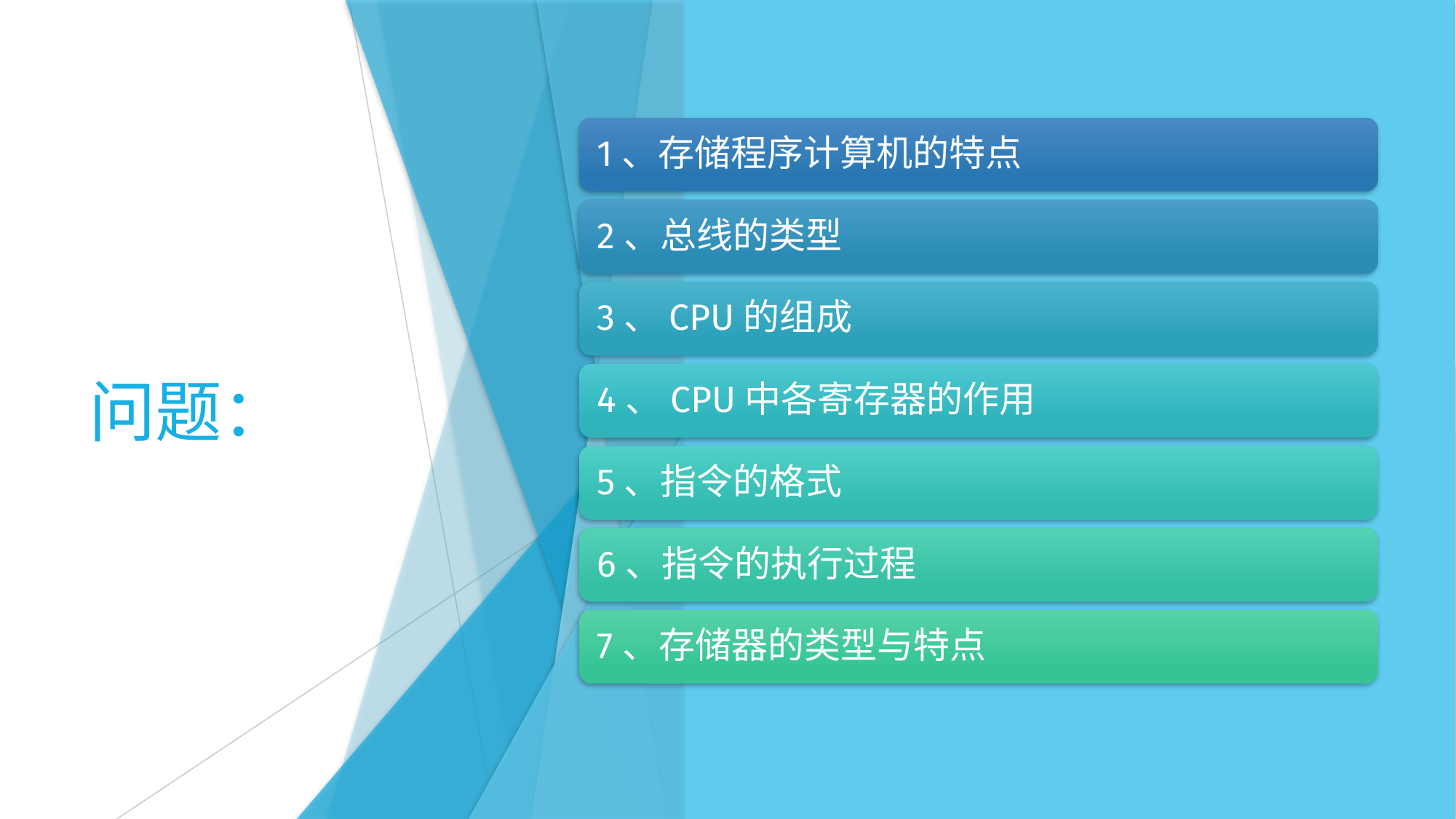

1、存储程序计算机的特点
2、总线的类型
3、CPU的组成
4、CPU中各寄存器的作用
5、指令的格式
6、指令的执行过程
7、存储器的类型与特点
# 问题：